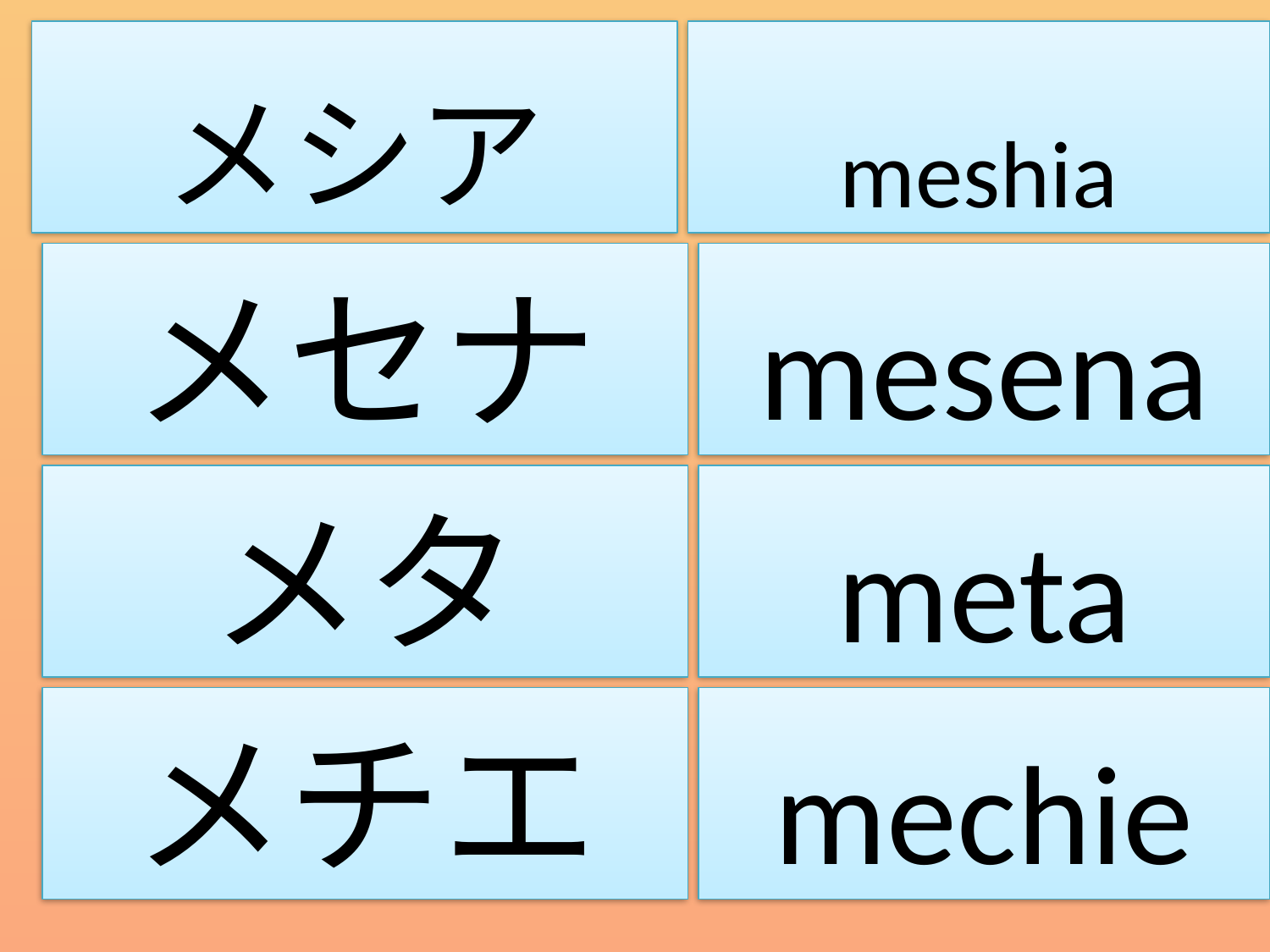

メシア
meshia
メセナ
mesena
メタ
meta
メチエ
mechie